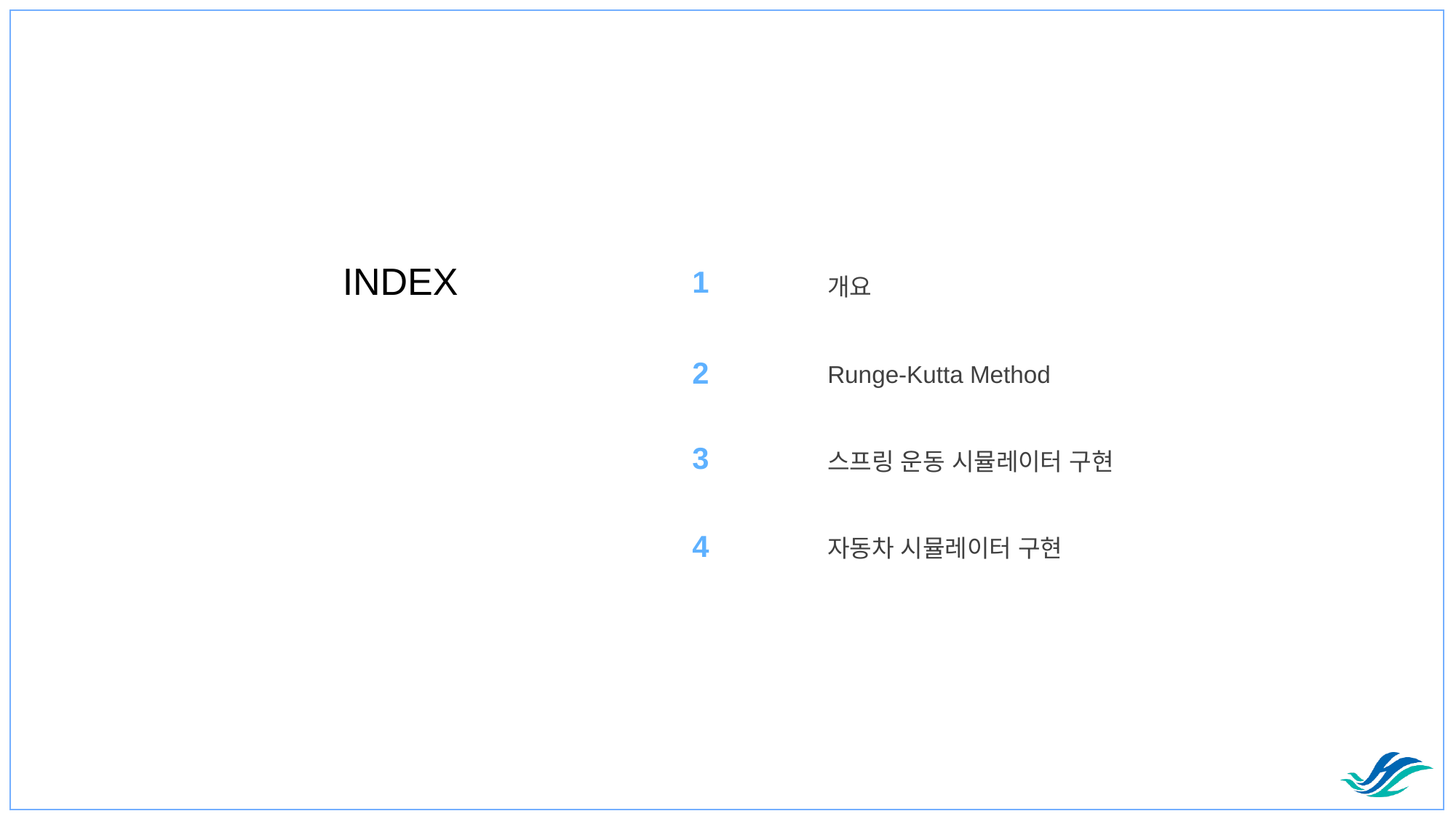

INDEX
개요

Runge-Kutta Method

스프링 운동 시뮬레이터 구현

자동차 시뮬레이터 구현
1
2
3
4